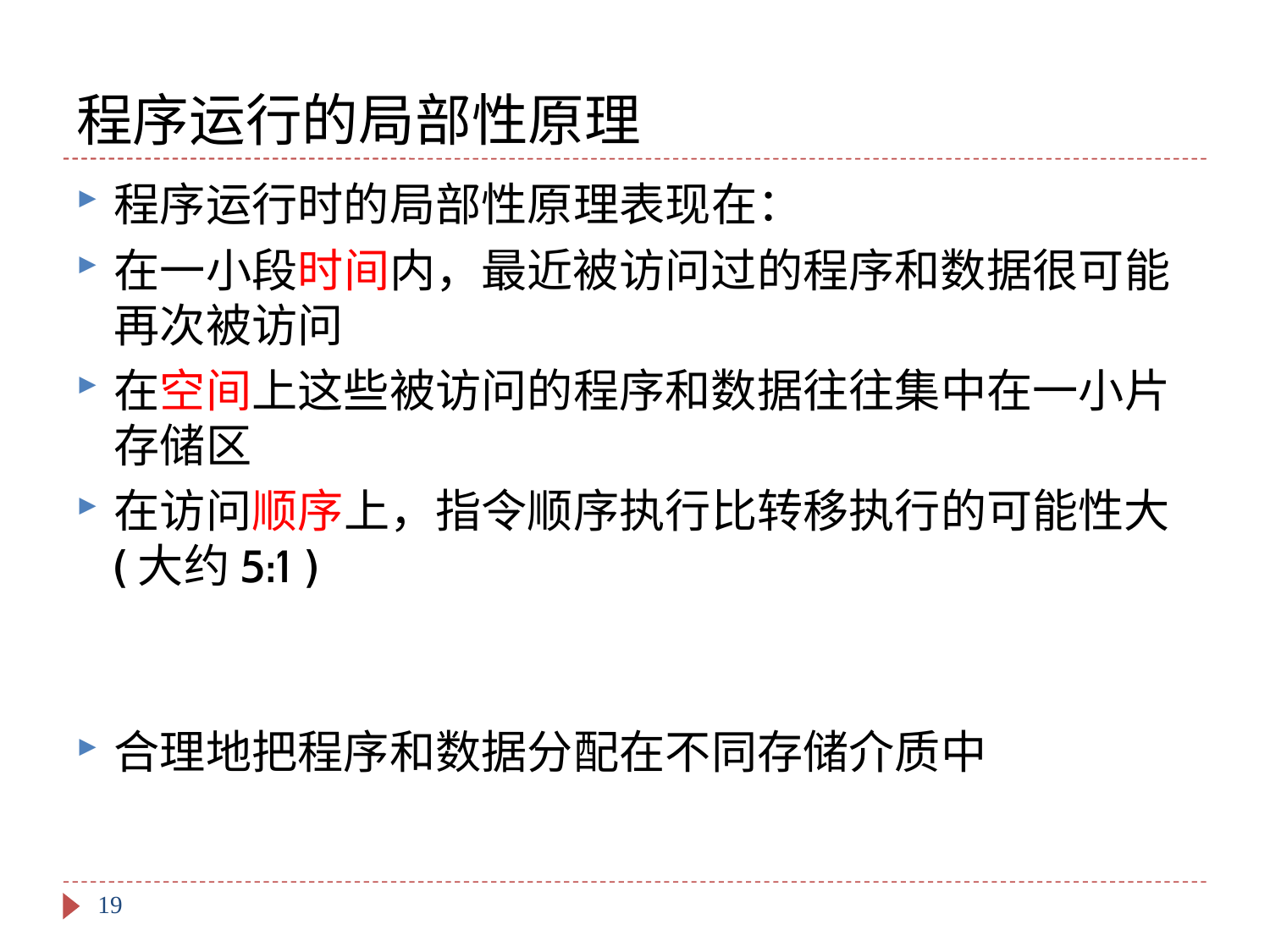

# 程序运行的局部性原理
程序运行时的局部性原理表现在：
在一小段时间内，最近被访问过的程序和数据很可能再次被访问
在空间上这些被访问的程序和数据往往集中在一小片存储区
在访问顺序上，指令顺序执行比转移执行的可能性大(大约5:1 )

合理地把程序和数据分配在不同存储介质中

19